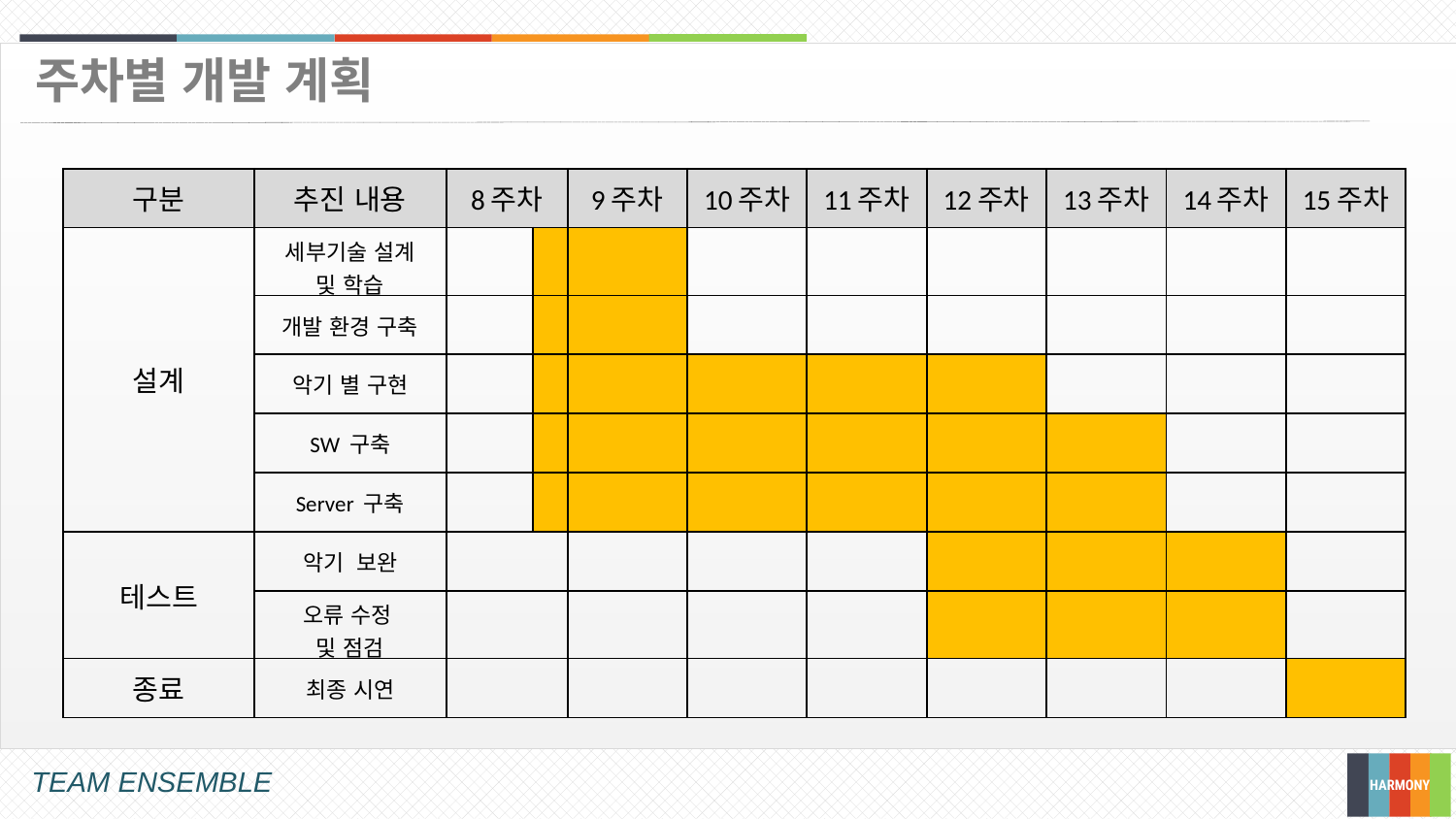

주차별 개발 계획

| 구분 | 추진 내용 | 8주차 |  | 9주차 | 10주차 | 11주차 | 12주차 | 13주차 | 14주차 | 15주차 |
| --- | --- | --- | --- | --- | --- | --- | --- | --- | --- | --- |
| 설계 | 세부기술 설계 및 학습 |  |  |  |  |  |  |  |  |  |
|  | 개발 환경 구축 |  |  |  |  |  |  |  |  |  |
|  | 악기 별 구현 |  |  |  |  |  |  |  |  |  |
|  | SW 구축 |  |  |  |  |  |  |  |  |  |
|  | Server 구축 |  |  |  |  |  |  |  |  |  |
| 테스트 | 악기 보완 |  |  |  |  |  |  |  |  |  |
|  | 오류 수정 및 점검 |  |  |  |  |  |  |  |  |  |
| 종료 | 최종 시연 |  |  |  |  |  |  |  |  |  |